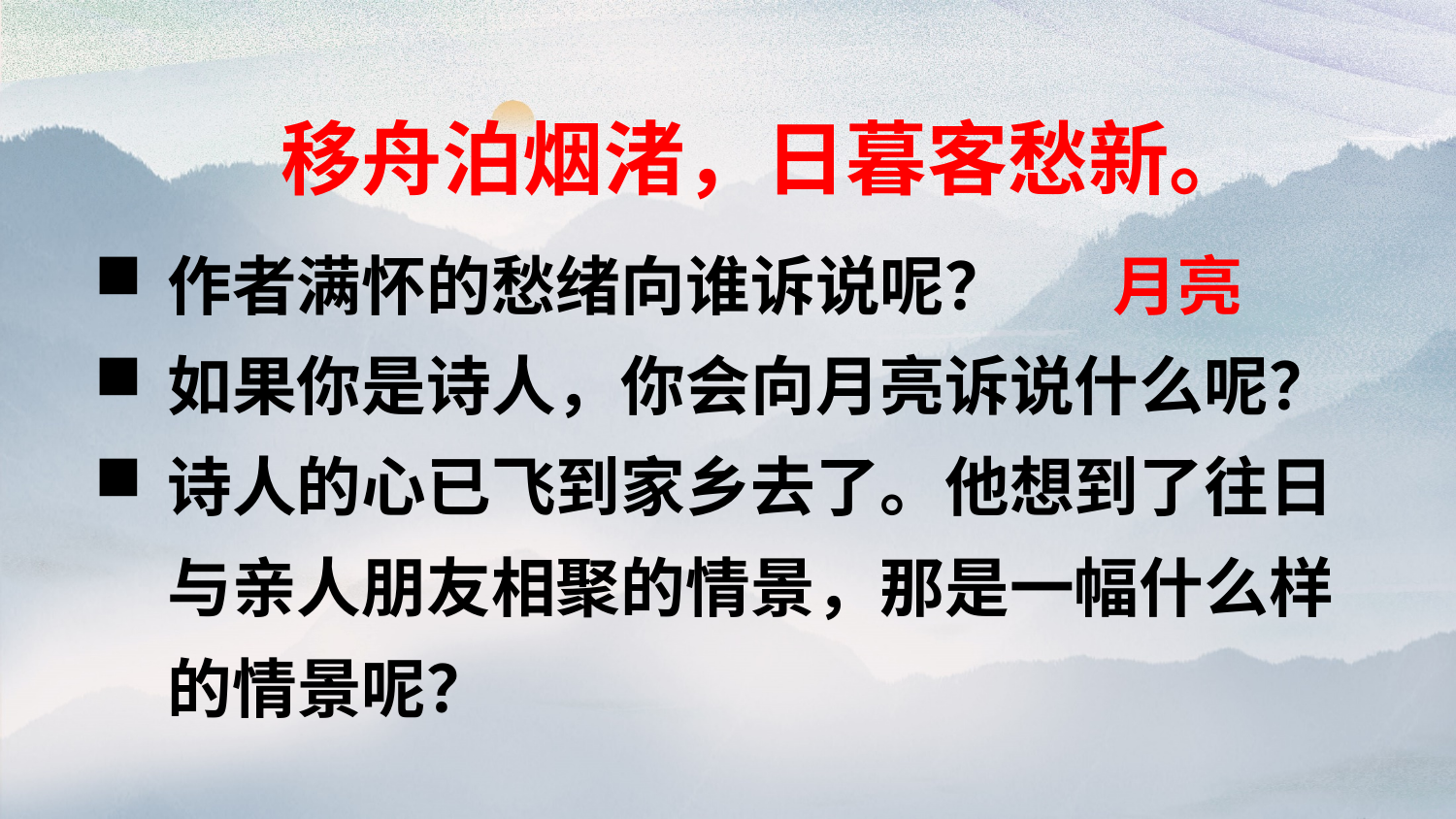

移舟泊烟渚，日暮客愁新。
作者满怀的愁绪向谁诉说呢？
如果你是诗人，你会向月亮诉说什么呢？
诗人的心已飞到家乡去了。他想到了往日与亲人朋友相聚的情景，那是一幅什么样的情景呢？
月亮